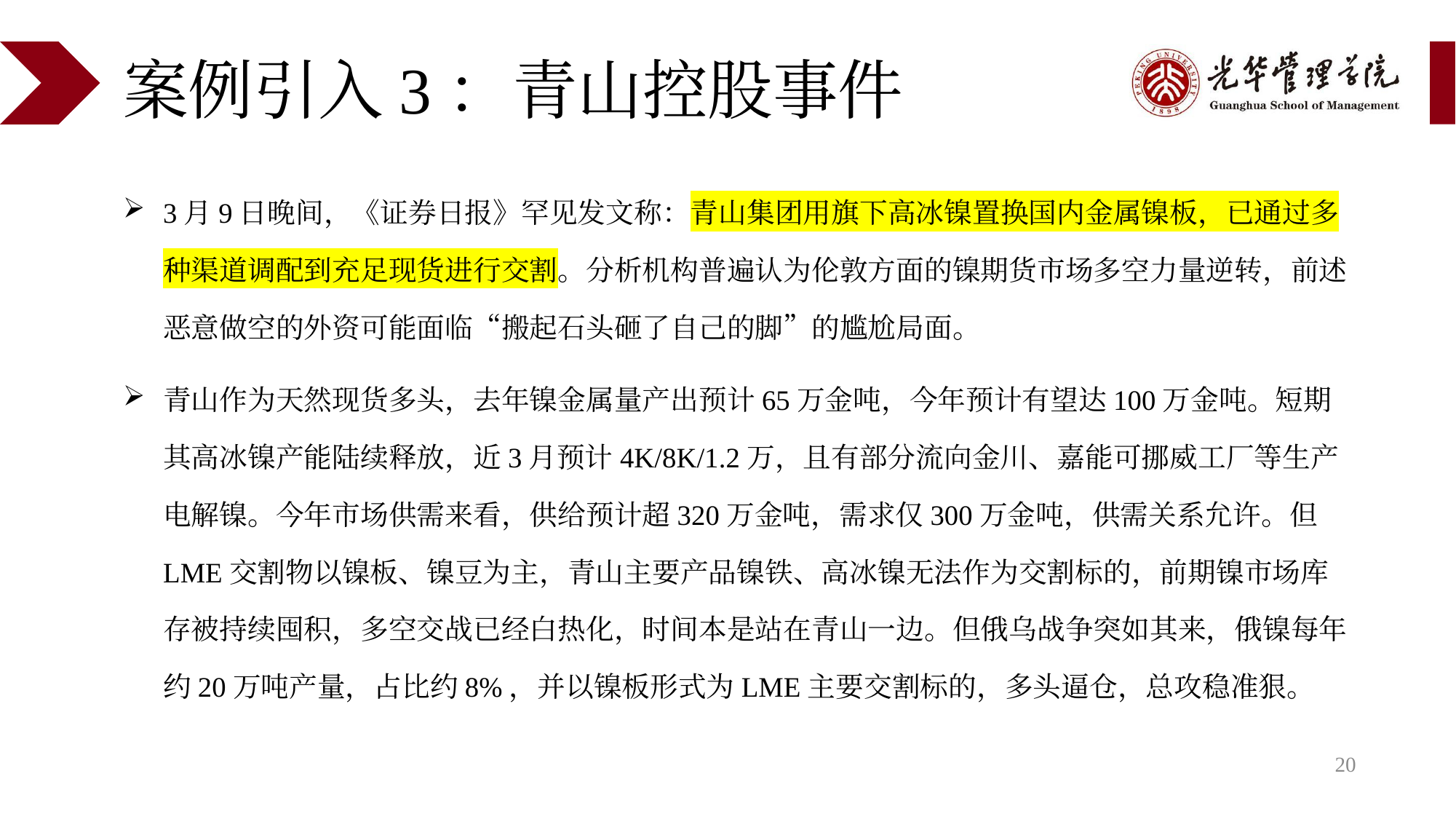

# 案例引入3：青山控股事件
3月9日晚间，《证券日报》罕见发文称：青山集团用旗下高冰镍置换国内金属镍板，已通过多种渠道调配到充足现货进行交割。分析机构普遍认为伦敦方面的镍期货市场多空力量逆转，前述恶意做空的外资可能面临“搬起石头砸了自己的脚”的尴尬局面。
青山作为天然现货多头，去年镍金属量产出预计65万金吨，今年预计有望达100万金吨。短期其高冰镍产能陆续释放，近3月预计4K/8K/1.2万，且有部分流向金川、嘉能可挪威工厂等生产电解镍。今年市场供需来看，供给预计超320万金吨，需求仅300万金吨，供需关系允许。但LME交割物以镍板、镍豆为主，青山主要产品镍铁、高冰镍无法作为交割标的，前期镍市场库存被持续囤积，多空交战已经白热化，时间本是站在青山一边。但俄乌战争突如其来，俄镍每年约20万吨产量，占比约8%，并以镍板形式为LME主要交割标的，多头逼仓，总攻稳准狠。

20